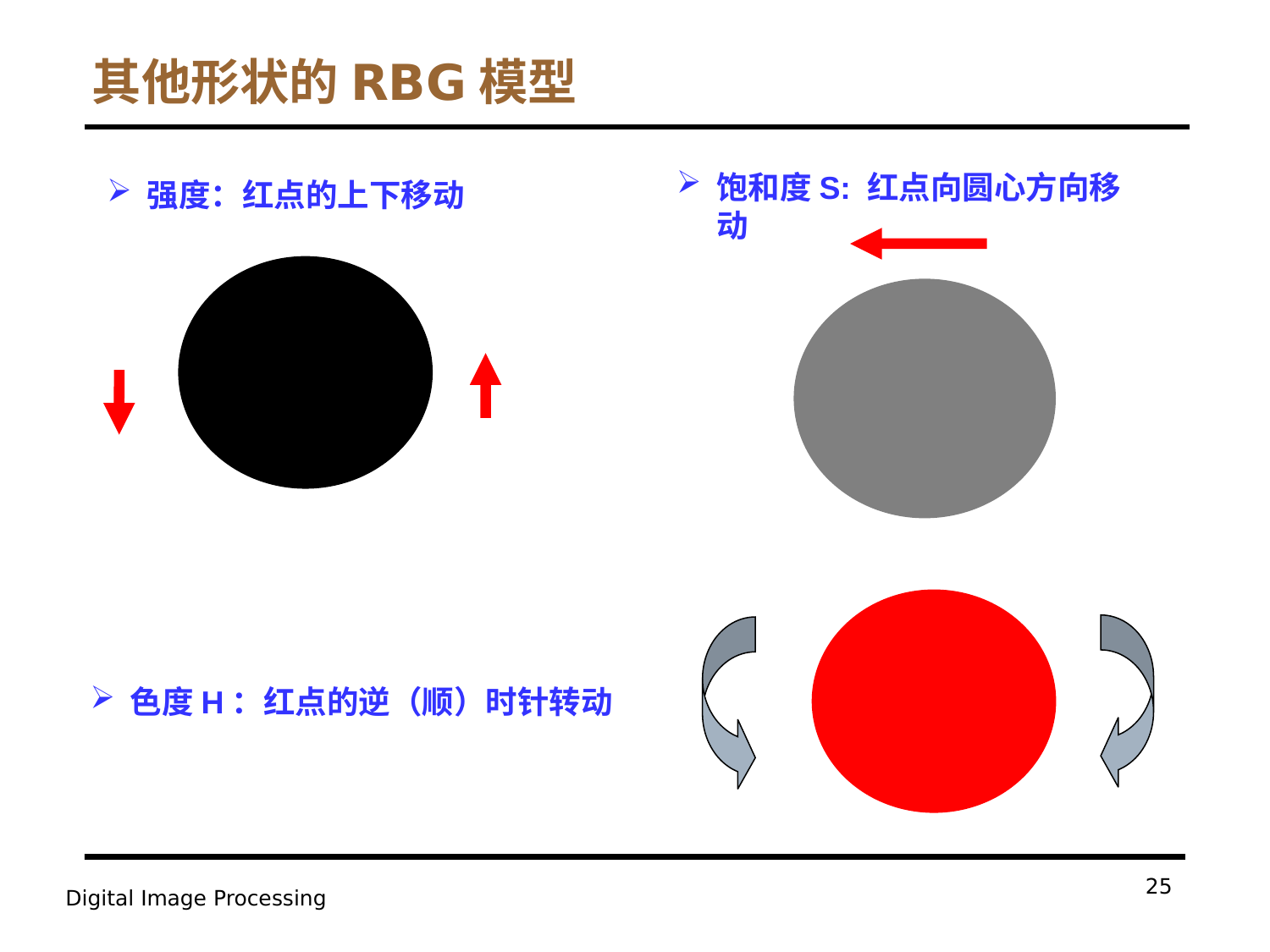

其他形状的RBG模型
饱和度S: 红点向圆心方向移动
强度：红点的上下移动

色度H：红点的逆（顺）时针转动
25
Digital Image Processing